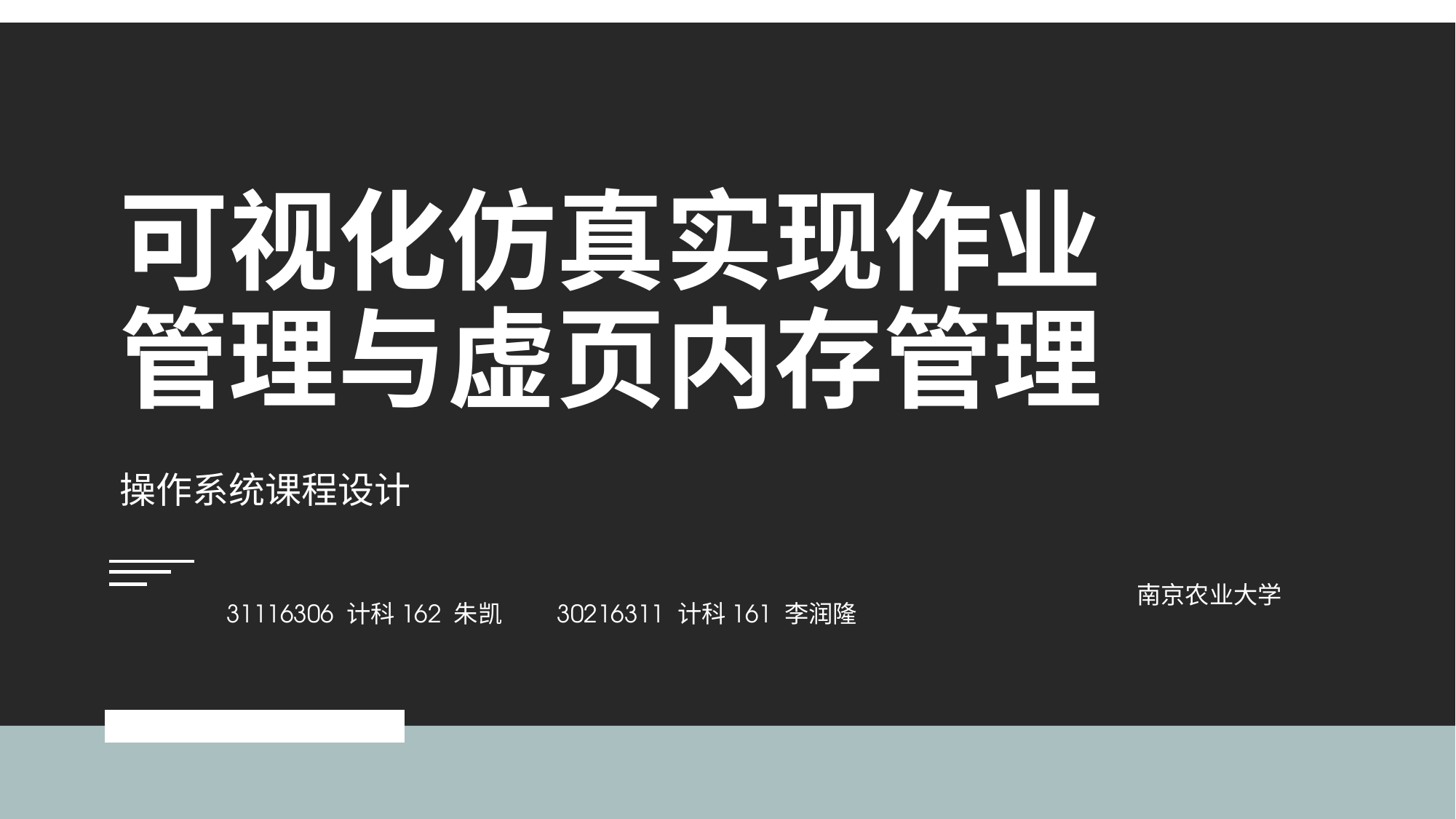

可视化仿真实现作业管理与虚页内存管理
操作系统课程设计
南京农业大学
31116306 计科162 朱凯         30216311 计科161 李润隆